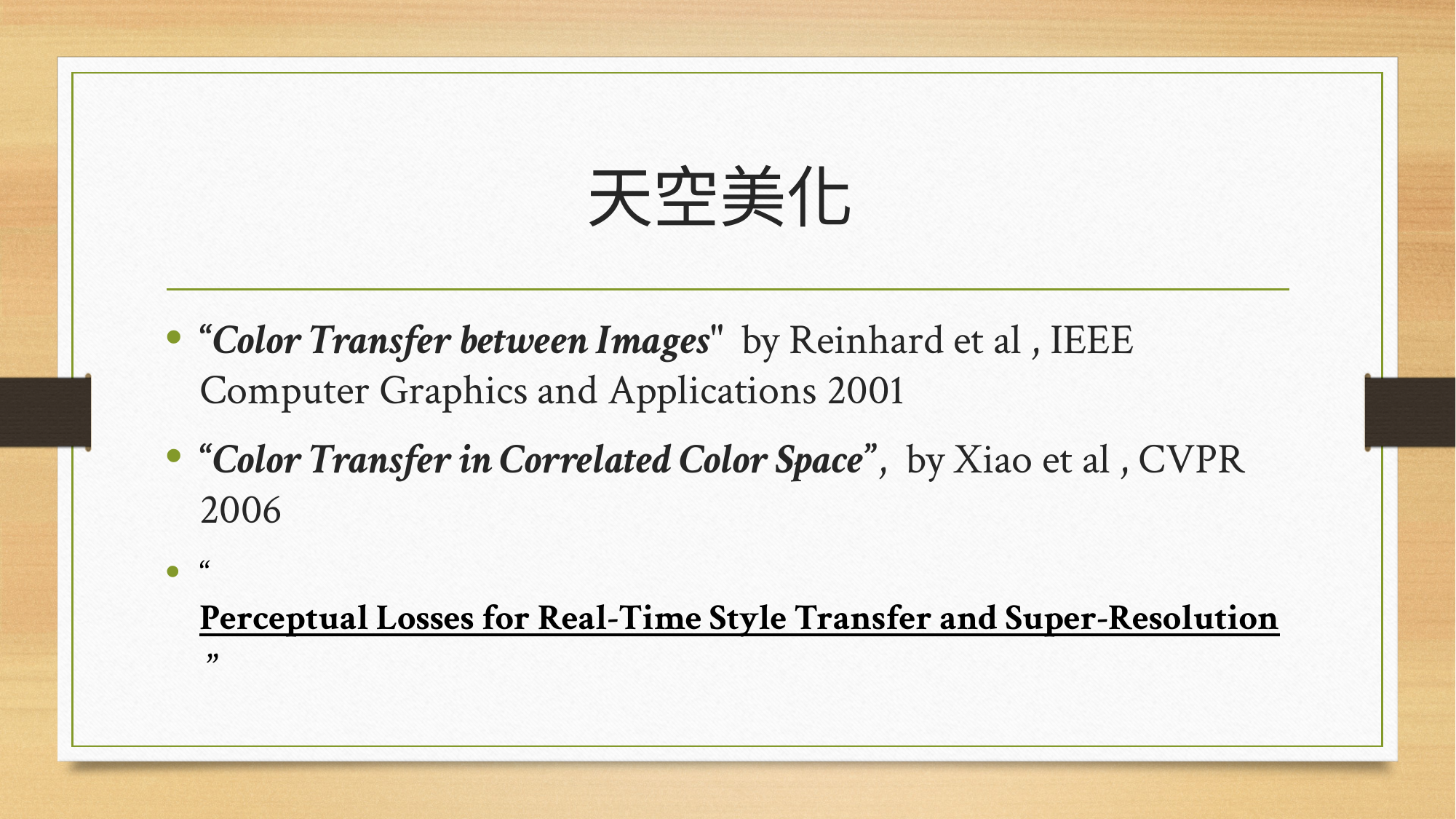

# 天空美化
“Color Transfer between Images"  by Reinhard et al , IEEE Computer Graphics and Applications 2001
“Color Transfer in Correlated Color Space”,  by Xiao et al , CVPR 2006
“Perceptual Losses for Real-Time Style Transfer and Super-Resolution ”